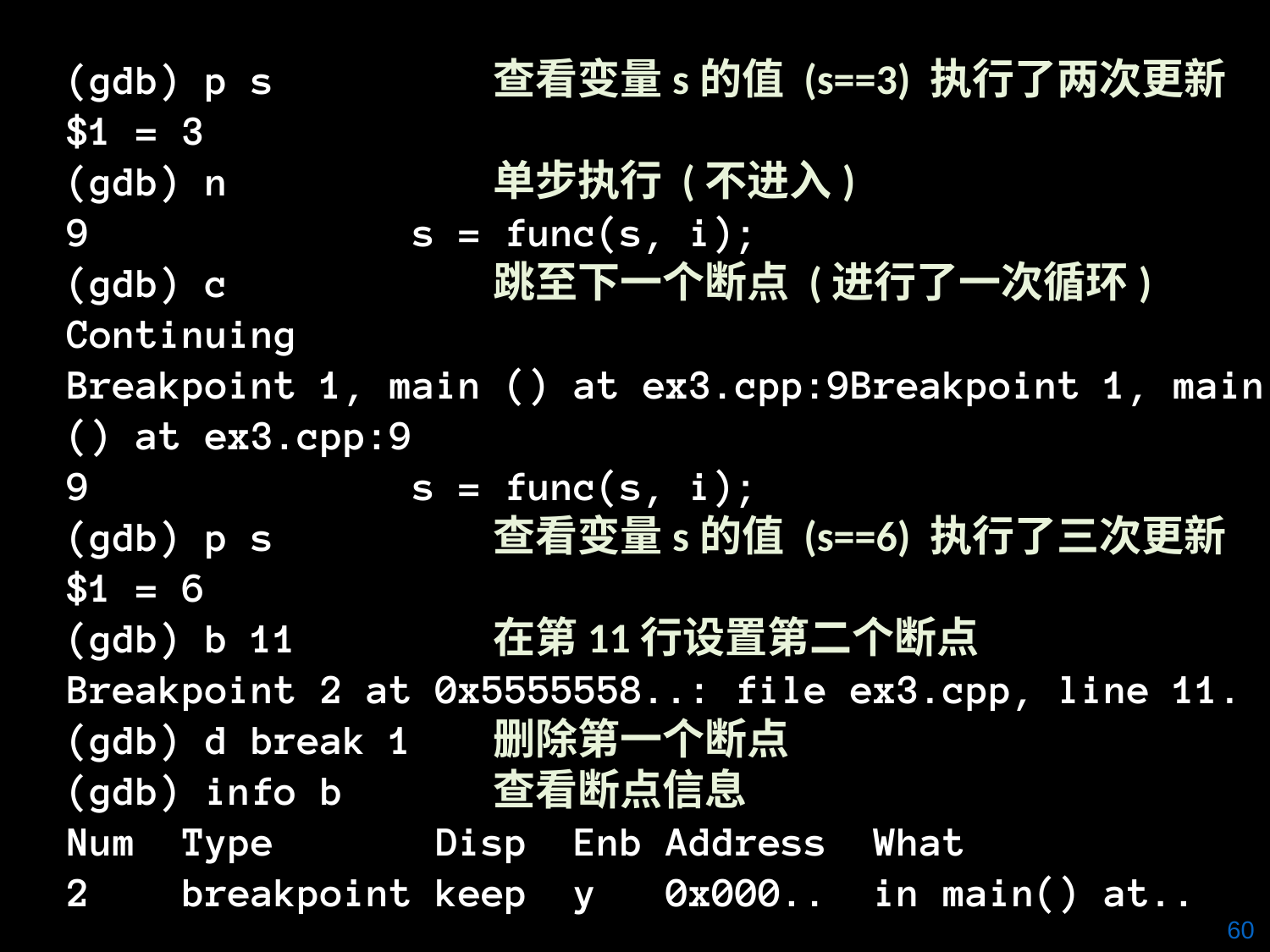

(gdb) p s         查看变量s的值 (s==3) 执行了两次更新
$1 = 3
(gdb) n           单步执行 (不进入)
9              s = func(s, i);
(gdb) c           跳至下一个断点 (进行了一次循环)
Continuing
Breakpoint 1, main () at ex3.cpp:9Breakpoint 1, main () at ex3.cpp:9
9              s = func(s, i);
(gdb) p s         查看变量s的值 (s==6) 执行了三次更新
$1 = 6
(gdb) b 11        在第11行设置第二个断点
Breakpoint 2 at 0x5555558..: file ex3.cpp, line 11.
(gdb) d break 1   删除第一个断点
(gdb) info b      查看断点信息
Num  Type       Disp  Enb Address  What
2    breakpoint keep  y   0x000..  in main() at..

60